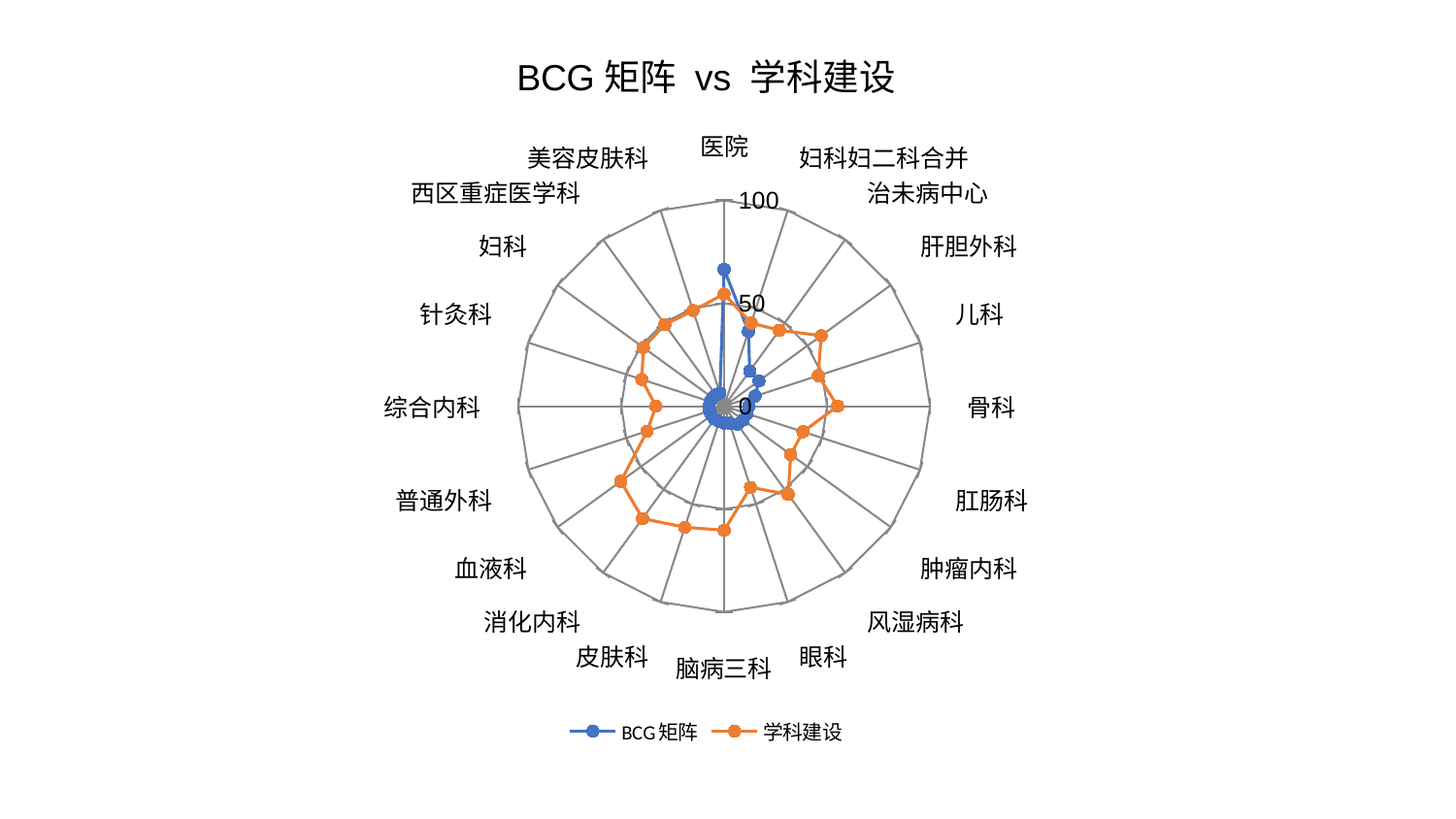

### Chart: BCG矩阵 vs 学科建设

| Category | BCG矩阵 | 学科建设 |
|---|---|---|
| 医院 | 66.49348493402505 | 54.516806981665944 |
| 妇科妇二科合并 | 38.200443941197506 | 42.44545321174634 |
| 治未病中心 | 21.138740432320134 | 45.65190444554157 |
| 肝胆外科 | 20.862700077844217 | 58.26412272098901 |
| 儿科 | 15.838176269085658 | 48.051194035701116 |
| 骨科 | 12.08023704390662 | 55.112971509391286 |
| 肛肠科 | 11.743057056822526 | 40.27069708671841 |
| 肿瘤内科 | 11.453164592058076 | 39.99239891423489 |
| 风湿病科 | 10.869606747964454 | 52.92992707192248 |
| 眼科 | 8.778440667259513 | 41.49706390636041 |
| 脑病三科 | 8.15114041728563 | 60.277913736367054 |
| 皮肤科 | 7.845070514401632 | 61.8621053830943 |
| 消化内科 | 7.750541548760951 | 67.46908252060871 |
| 血液科 | 7.632398493486481 | 62.07164703809124 |
| 普通外科 | 7.437758588095189 | 39.335632441492905 |
| 综合内科 | 7.413337503231625 | 33.17301527736729 |
| 针灸科 | 7.1546519370196915 | 42.07657106463913 |
| 妇科 | 6.8743936036629405 | 48.514869858607305 |
| 西区重症医学科 | 6.782104690408264 | 48.97883740496118 |
| 美容皮肤科 | 6.645784571445547 | 48.848766986283685 |
75